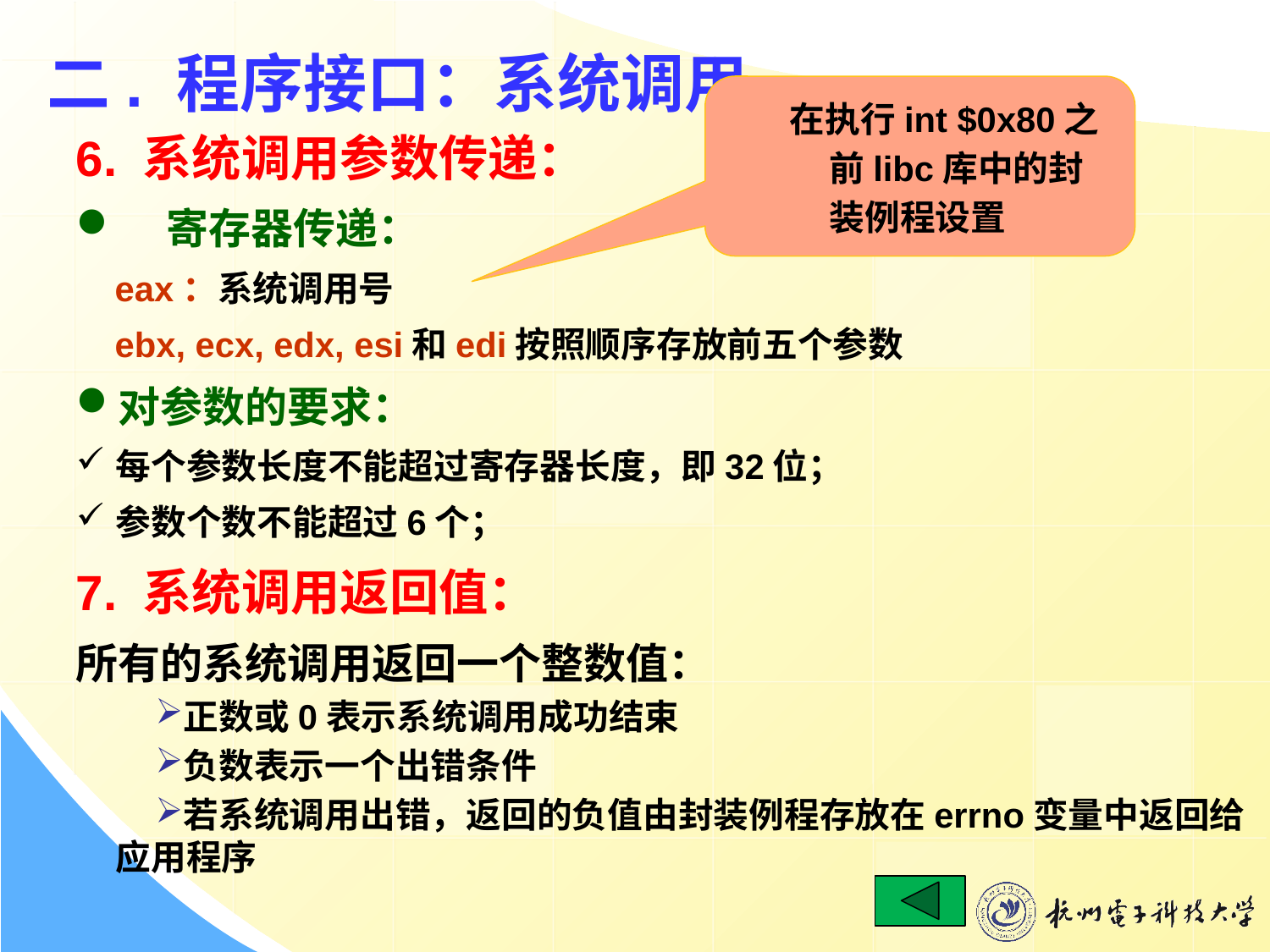

二. 程序接口：系统调用
在执行int $0x80之前libc库中的封装例程设置
6. 系统调用参数传递：
    寄存器传递：
    eax：系统调用号
    ebx, ecx, edx, esi和edi按照顺序存放前五个参数
对参数的要求：
每个参数长度不能超过寄存器长度，即32位；
参数个数不能超过6个；
7. 系统调用返回值：
所有的系统调用返回一个整数值：
正数或0表示系统调用成功结束
负数表示一个出错条件
若系统调用出错，返回的负值由封装例程存放在errno变量中返回给应用程序